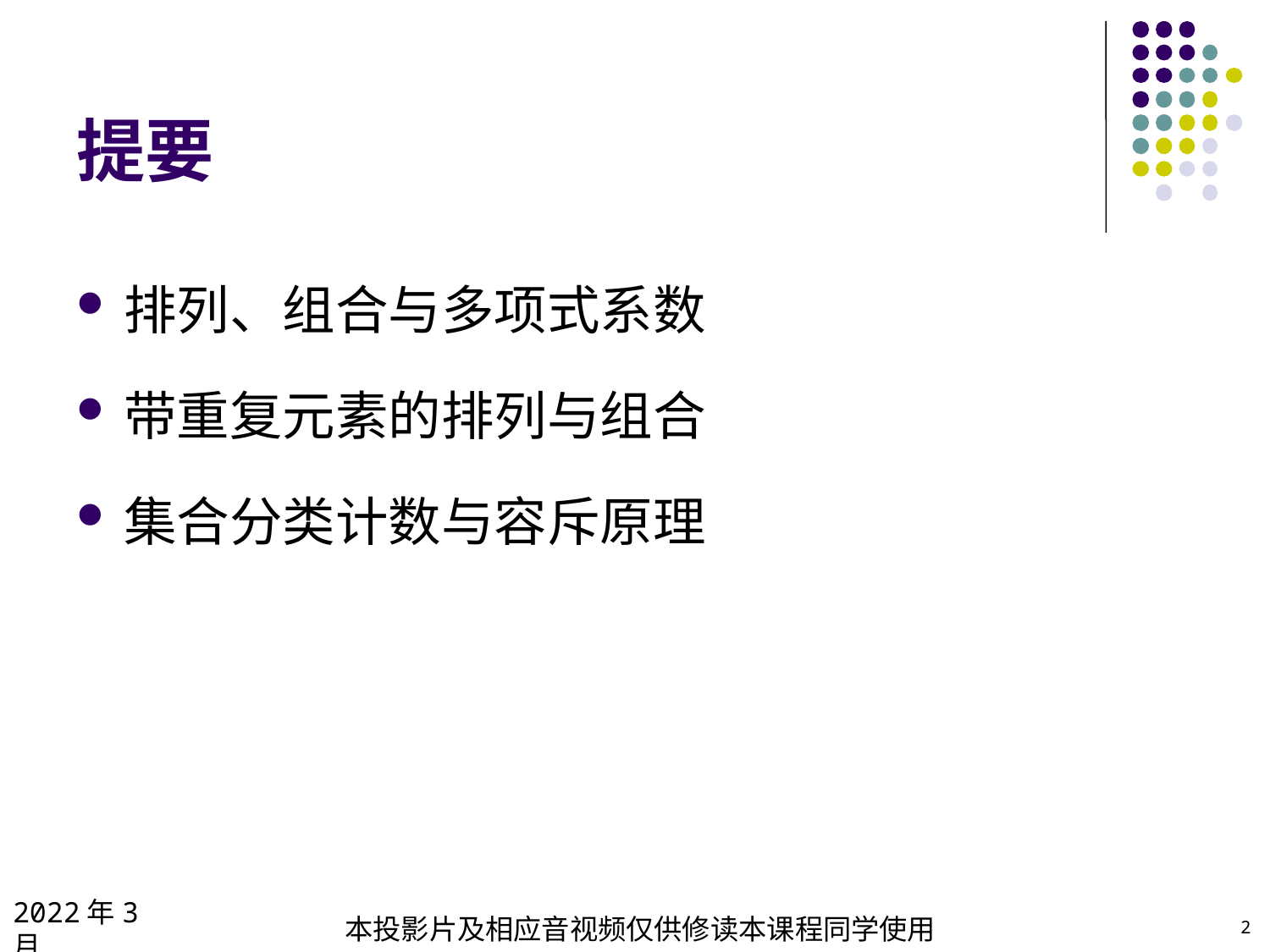

# 提要
排列、组合与多项式系数
带重复元素的排列与组合
集合分类计数与容斥原理
2022年3月
本投影片及相应音视频仅供修读本课程同学使用
2